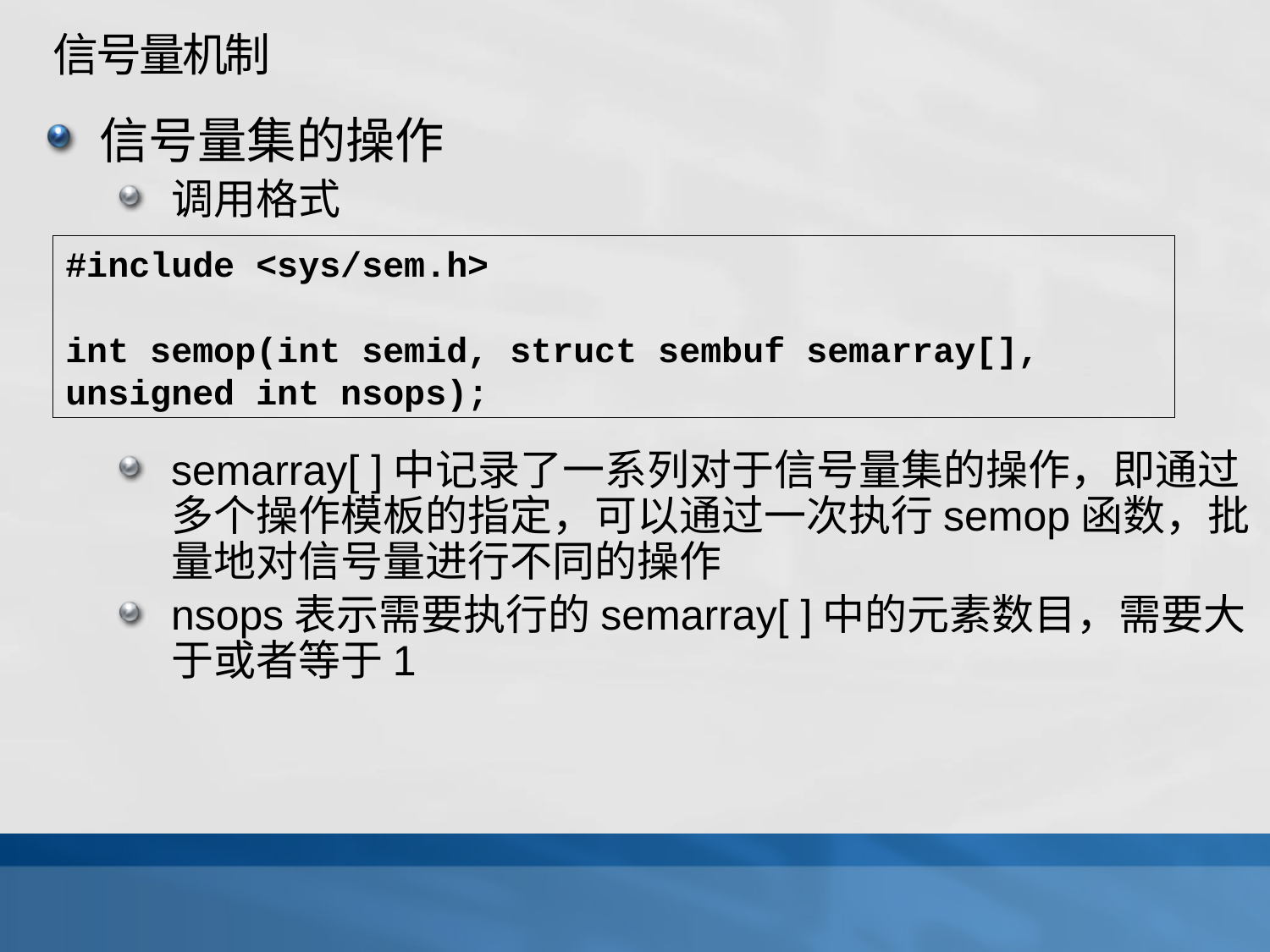

# 信号量机制
信号量集的操作
调用格式

semarray[ ]中记录了一系列对于信号量集的操作，即通过多个操作模板的指定，可以通过一次执行semop函数，批量地对信号量进行不同的操作
nsops表示需要执行的semarray[ ]中的元素数目，需要大于或者等于1

#include <sys/sem.h>

int semop(int semid, struct sembuf semarray[], unsigned int nsops);